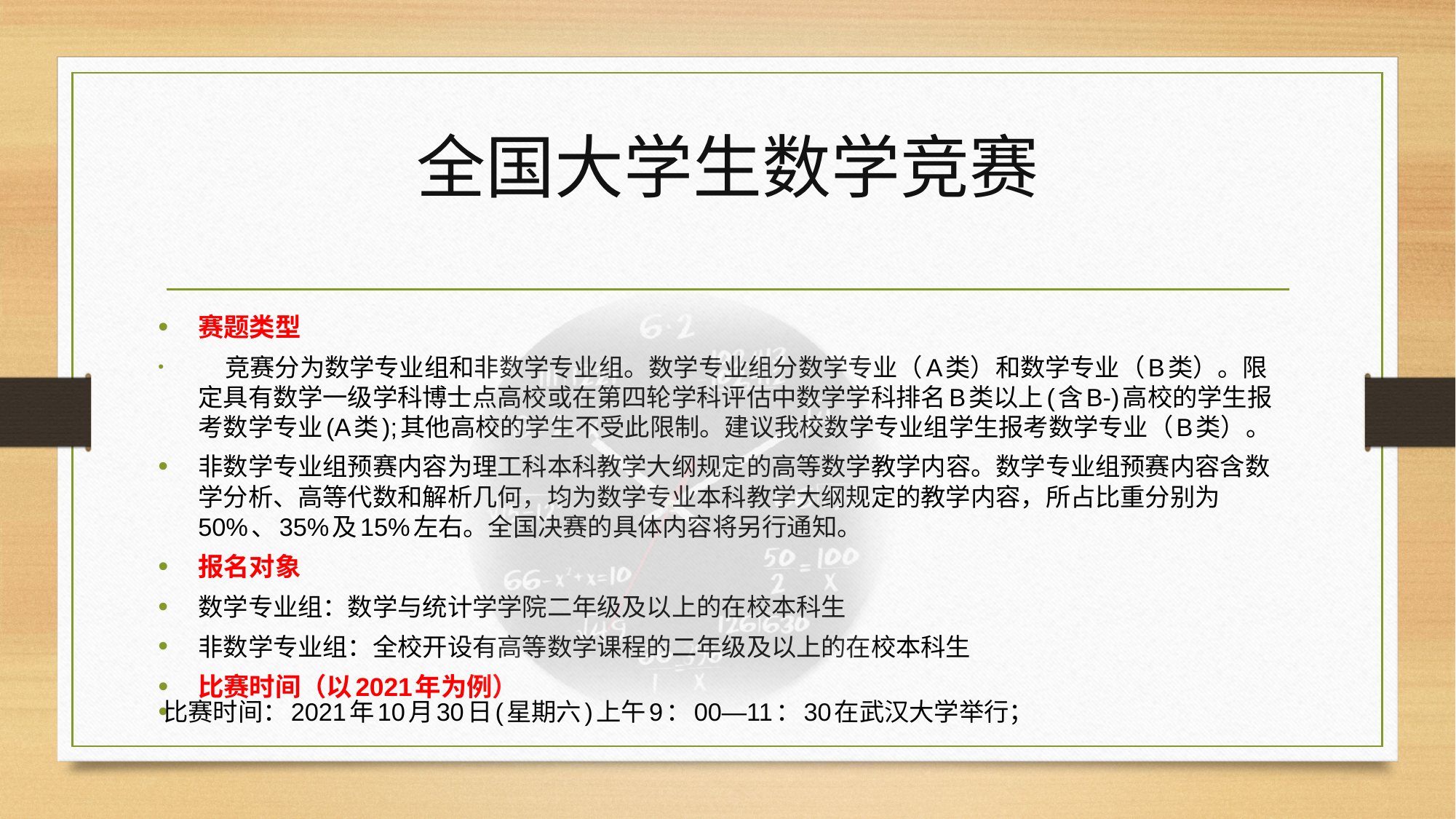

# 全国大学生数学竞赛

赛题类型
      竞赛分为数学专业组和非数学专业组。数学专业组分数学专业（A类）和数学专业（B类）。限定具有数学一级学科博士点高校或在第四轮学科评估中数学学科排名B类以上(含B-)高校的学生报考数学专业(A类);其他高校的学生不受此限制。建议我校数学专业组学生报考数学专业（B类）。
非数学专业组预赛内容为理工科本科教学大纲规定的高等数学教学内容。数学专业组预赛内容含数学分析、高等代数和解析几何，均为数学专业本科教学大纲规定的教学内容，所占比重分别为50%、35%及15%左右。全国决赛的具体内容将另行通知。
报名对象
数学专业组：数学与统计学学院二年级及以上的在校本科生
非数学专业组：全校开设有高等数学课程的二年级及以上的在校本科生
比赛时间（以2021年为例）
比赛时间：2021年10月30日(星期六)上午9：00—11：30在武汉大学举行；